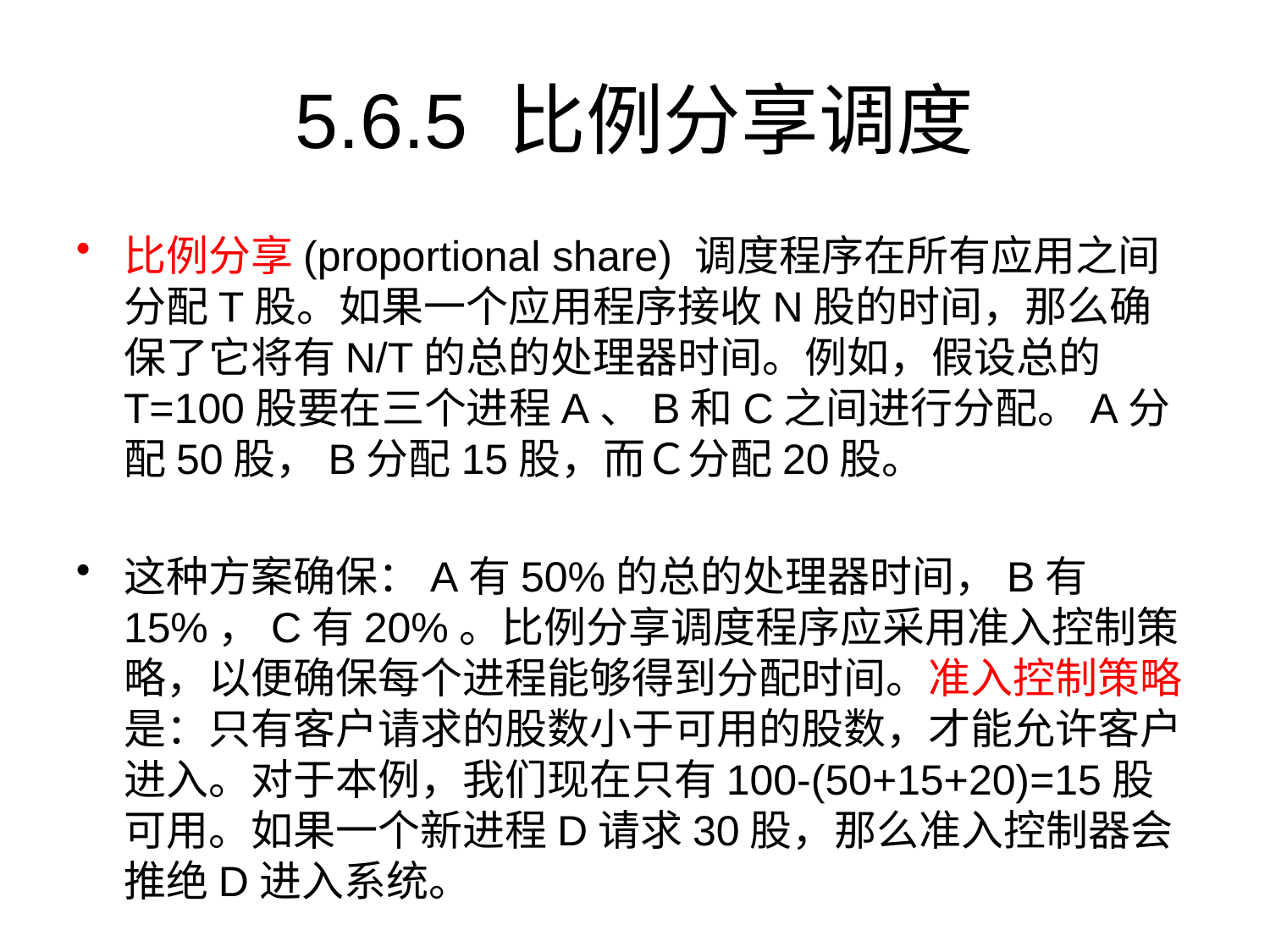

# 5.6.5 比例分享调度
比例分享(proportional share) 调度程序在所有应用之间分配T股。如果一个应用程序接收N股的时间，那么确保了它将有N/T的总的处理器时间。例如，假设总的T=100股要在三个进程A、B和C之间进行分配。A分配50股，B分配15股，而Ｃ分配20股。

这种方案确保：A有50%的总的处理器时间，B有15%，C有20%。比例分享调度程序应采用准入控制策略，以便确保每个进程能够得到分配时间。准入控制策略是：只有客户请求的股数小于可用的股数，才能允许客户进入。对于本例，我们现在只有100-(50+15+20)=15股可用。如果一个新进程D请求30股，那么准入控制器会推绝D进入系统。